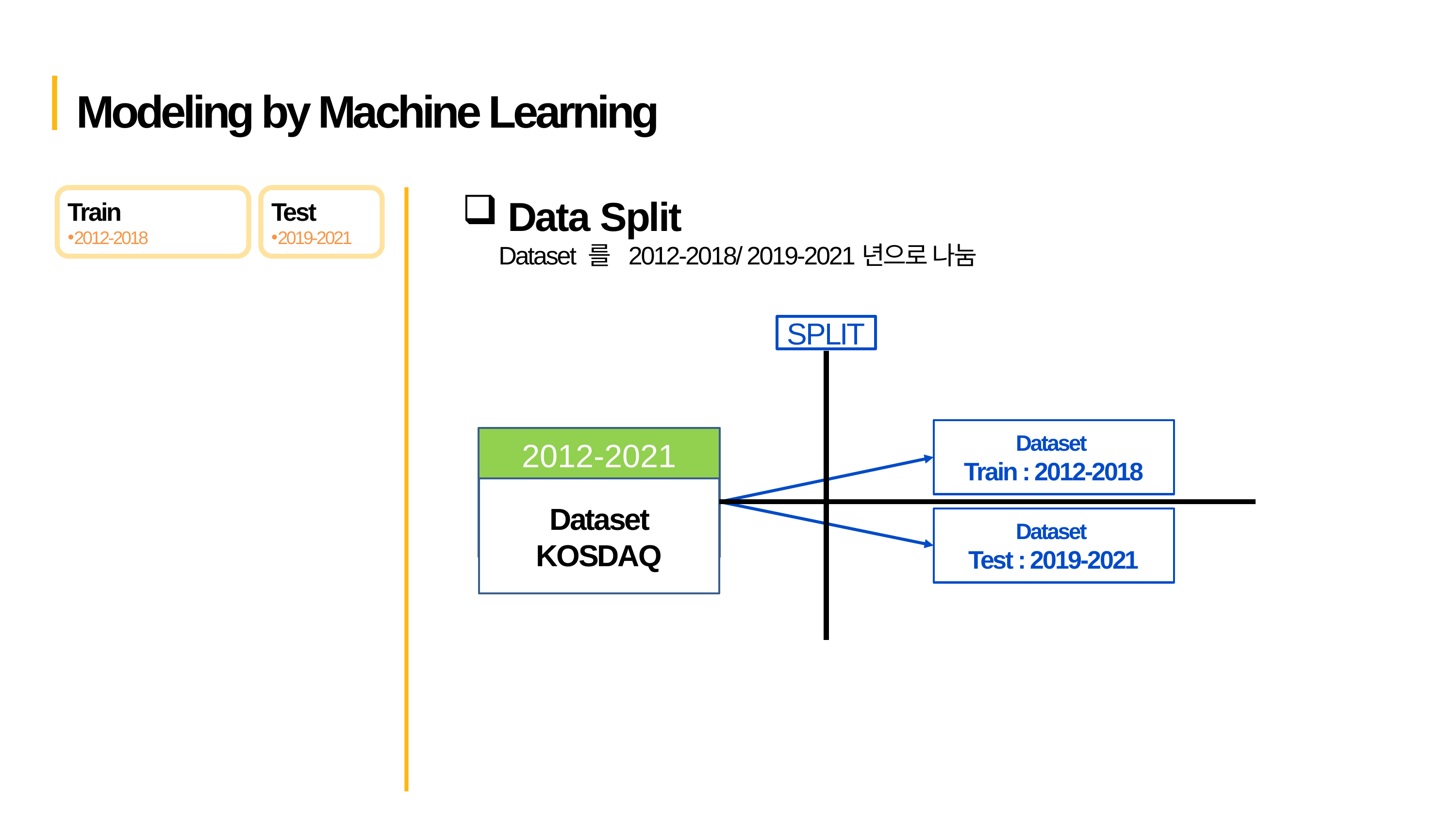

Modeling by Machine Learning

Data Split
Dataset 를  2012-2018/ 2019-2021년으로 나눔

Train
2012-2018
Test
2019-2021
SPLIT
Dataset
Train : 2012-2018

2012-2021
Dataset KOSDAQ
Dataset
Test : 2019-2021